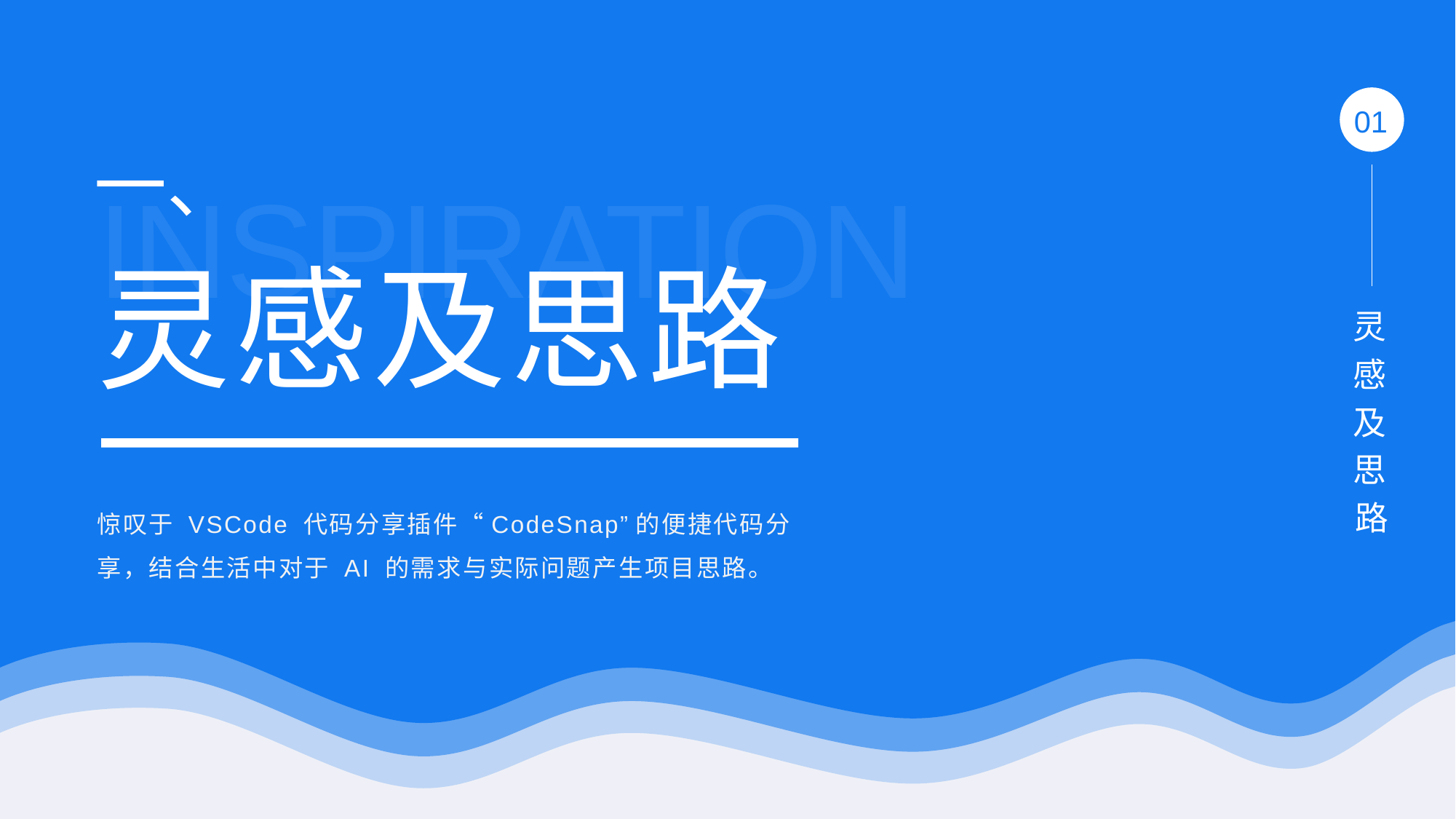

01
一、
INSPIRATION
灵感及思路
灵感及思路

惊叹于 VSCode 代码分享插件“CodeSnap”的便捷代码分享，结合生活中对于 AI 的需求与实际问题产生项目思路。